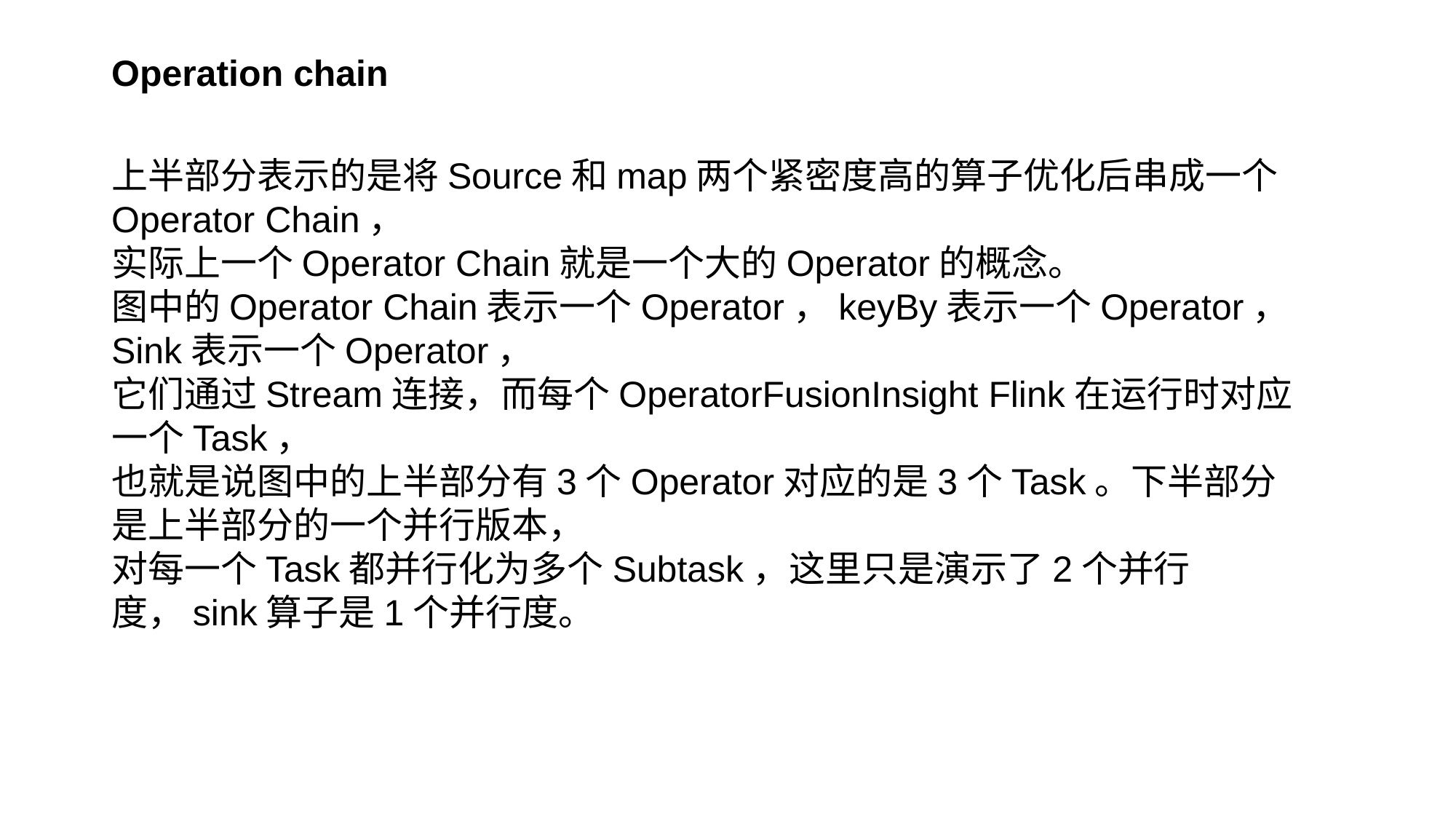

Operation chain
上半部分表示的是将Source和map两个紧密度高的算子优化后串成一个Operator Chain，
实际上一个Operator Chain就是一个大的Operator的概念。
图中的Operator Chain表示一个Operator，keyBy表示一个Operator，Sink表示一个Operator，
它们通过Stream连接，而每个OperatorFusionInsight Flink在运行时对应一个Task，
也就是说图中的上半部分有3个Operator对应的是3个Task。下半部分是上半部分的一个并行版本，
对每一个Task都并行化为多个Subtask，这里只是演示了2个并行度，sink算子是1个并行度。